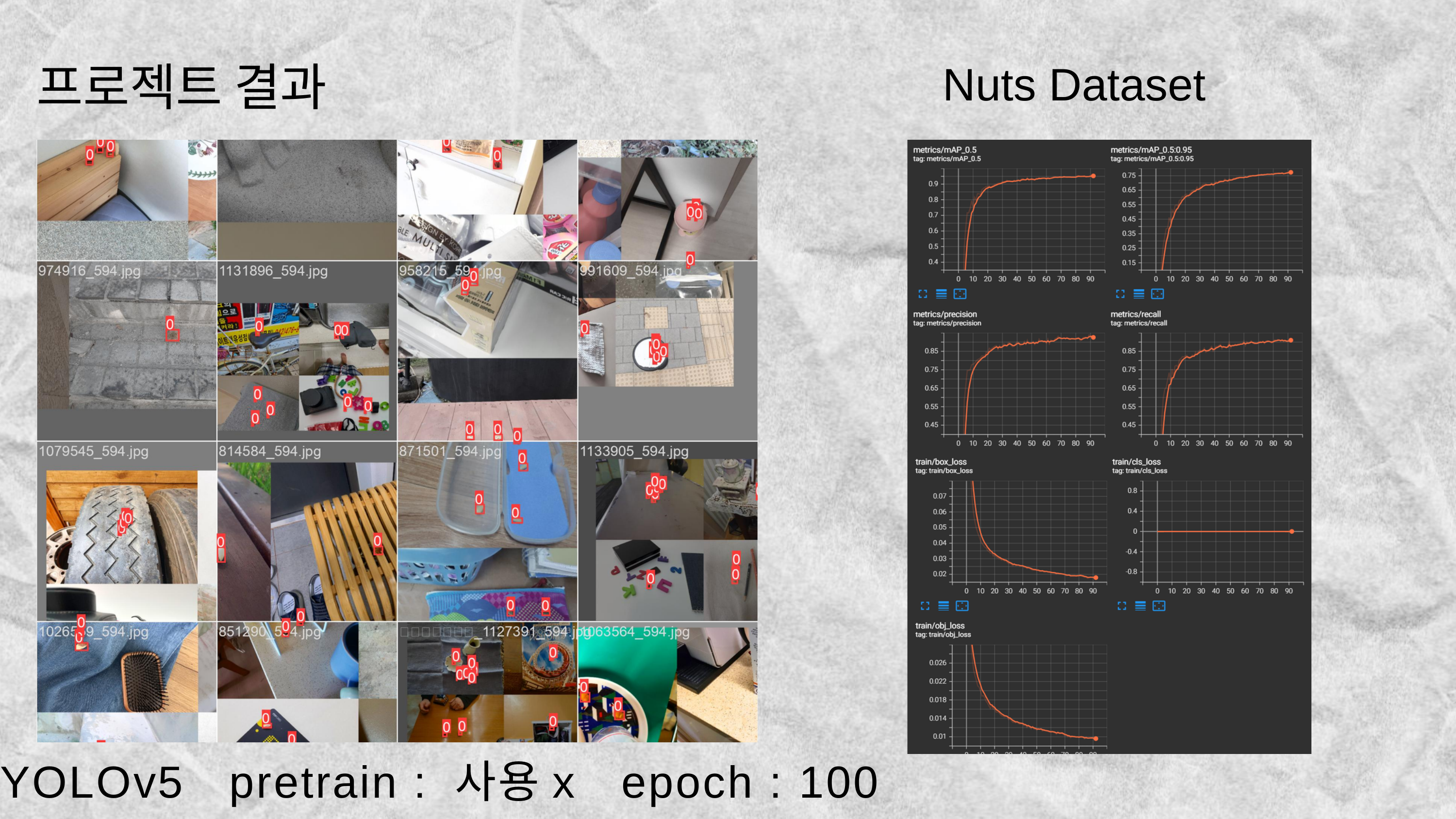

Nuts Dataset
프로젝트 결과

YOLOv5   pretrain : 사용x   epoch : 100